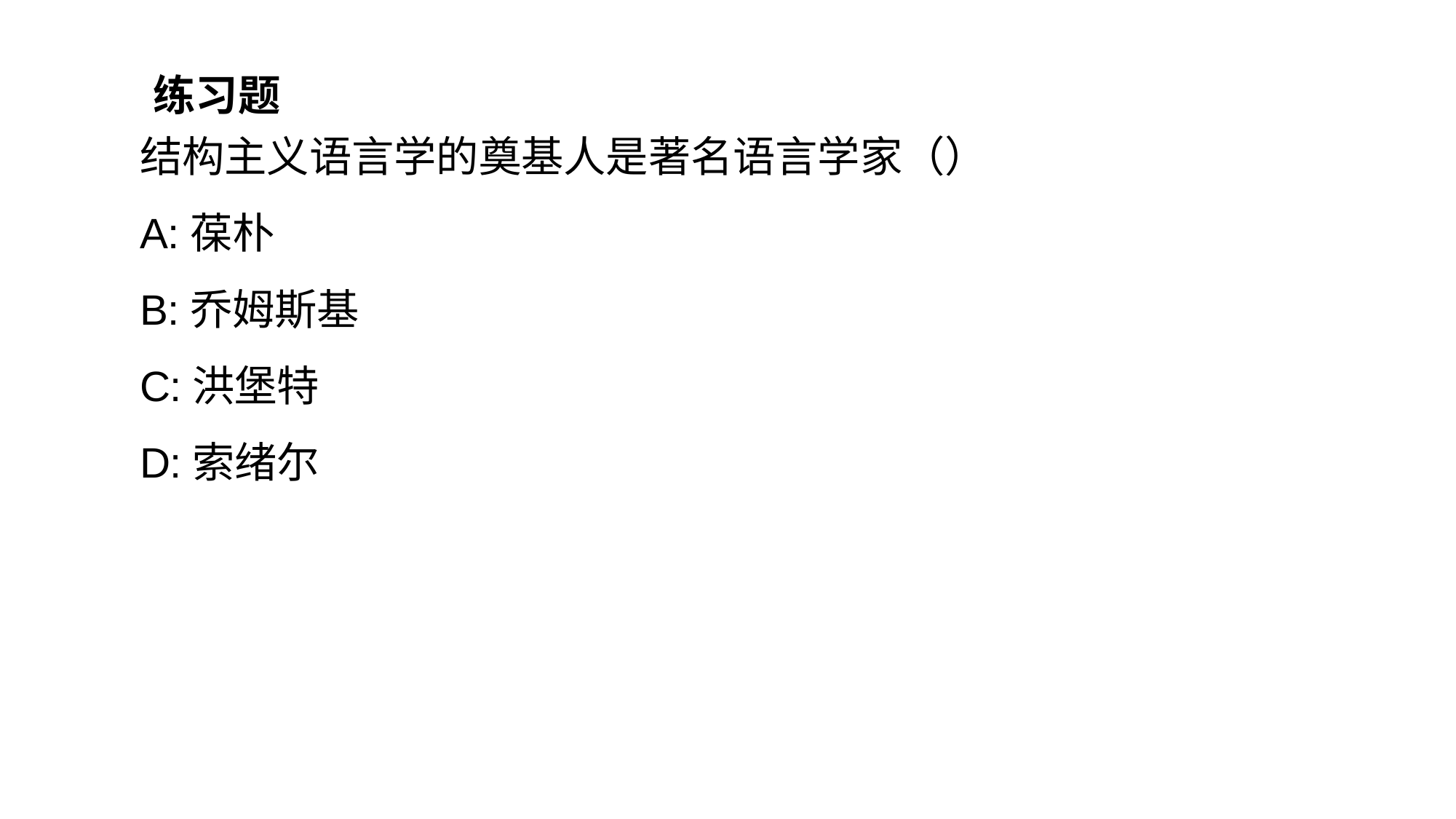

练习题
结构主义语言学的奠基人是著名语言学家（）
A:葆朴
B:乔姆斯基
C:洪堡特
D:索绪尔